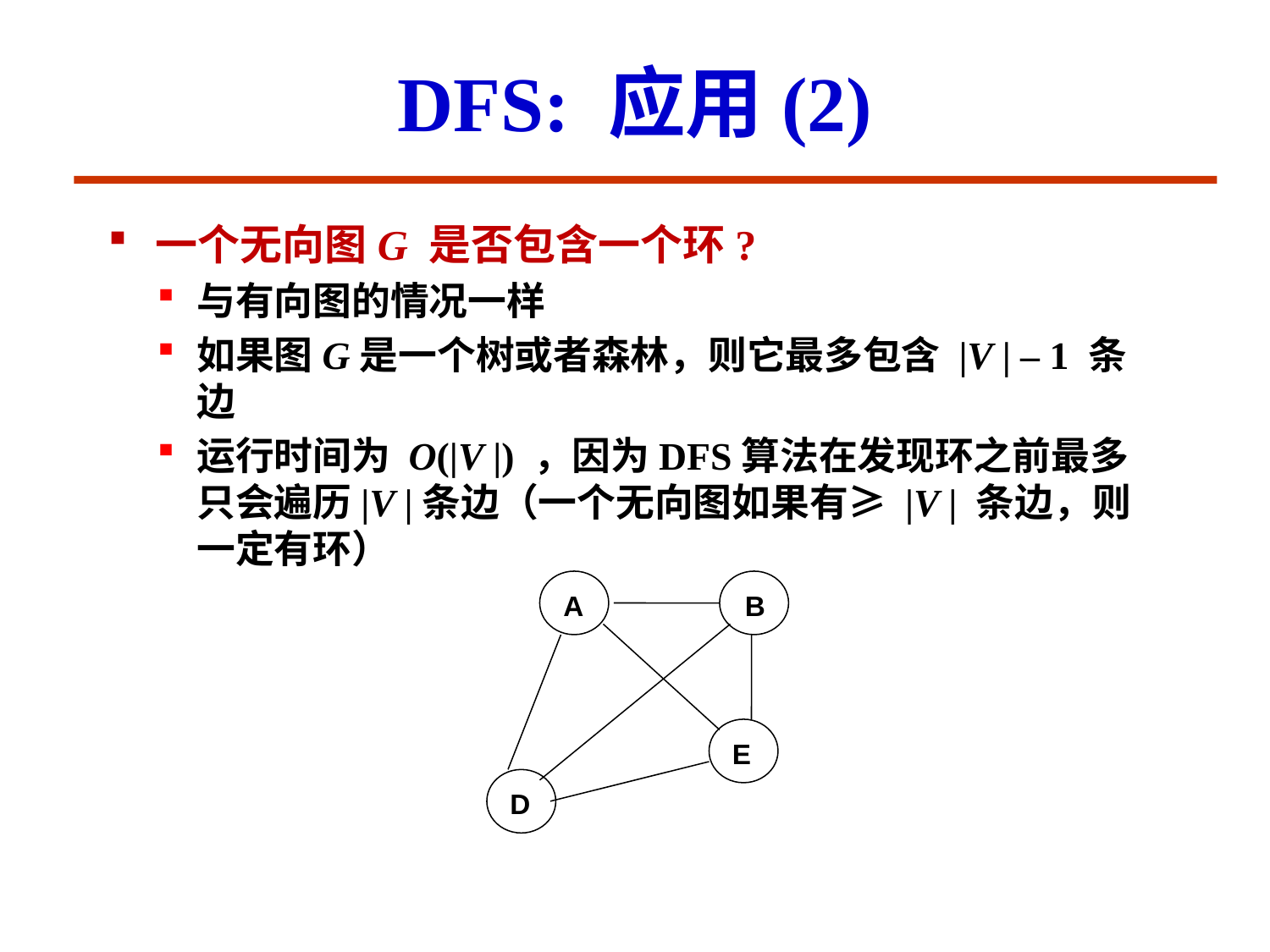

# DFS: 应用(2)
一个无向图G 是否包含一个环?
与有向图的情况一样
如果图G是一个树或者森林，则它最多包含 |V | – 1 条边
运行时间为 O(|V |) ，因为DFS算法在发现环之前最多只会遍历|V |条边（一个无向图如果有≥ |V | 条边，则一定有环）

A
B

E

D